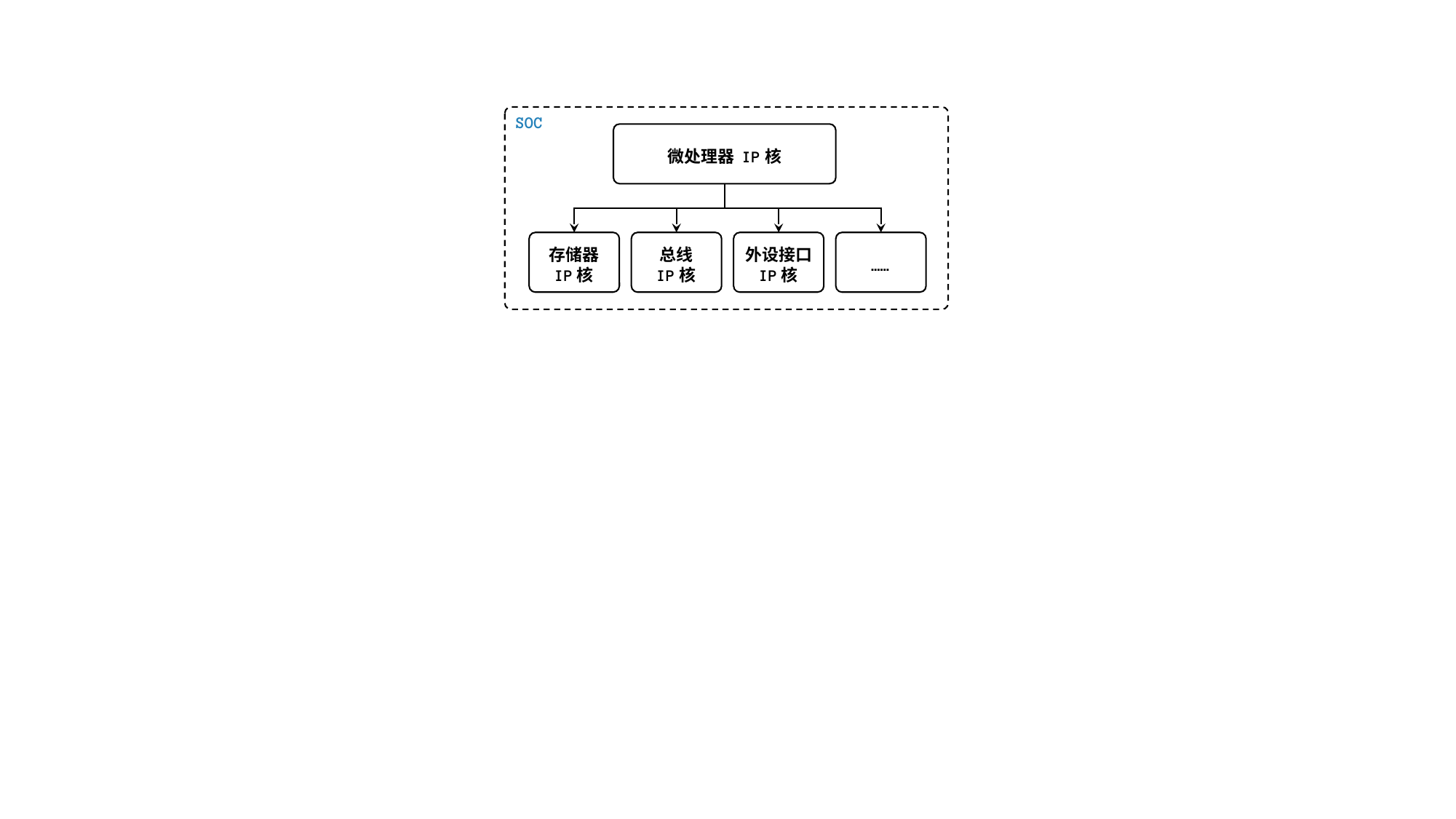

SOC

微处理器 IP核
存储器
IP核
总线
IP核
外设接口 IP核
……